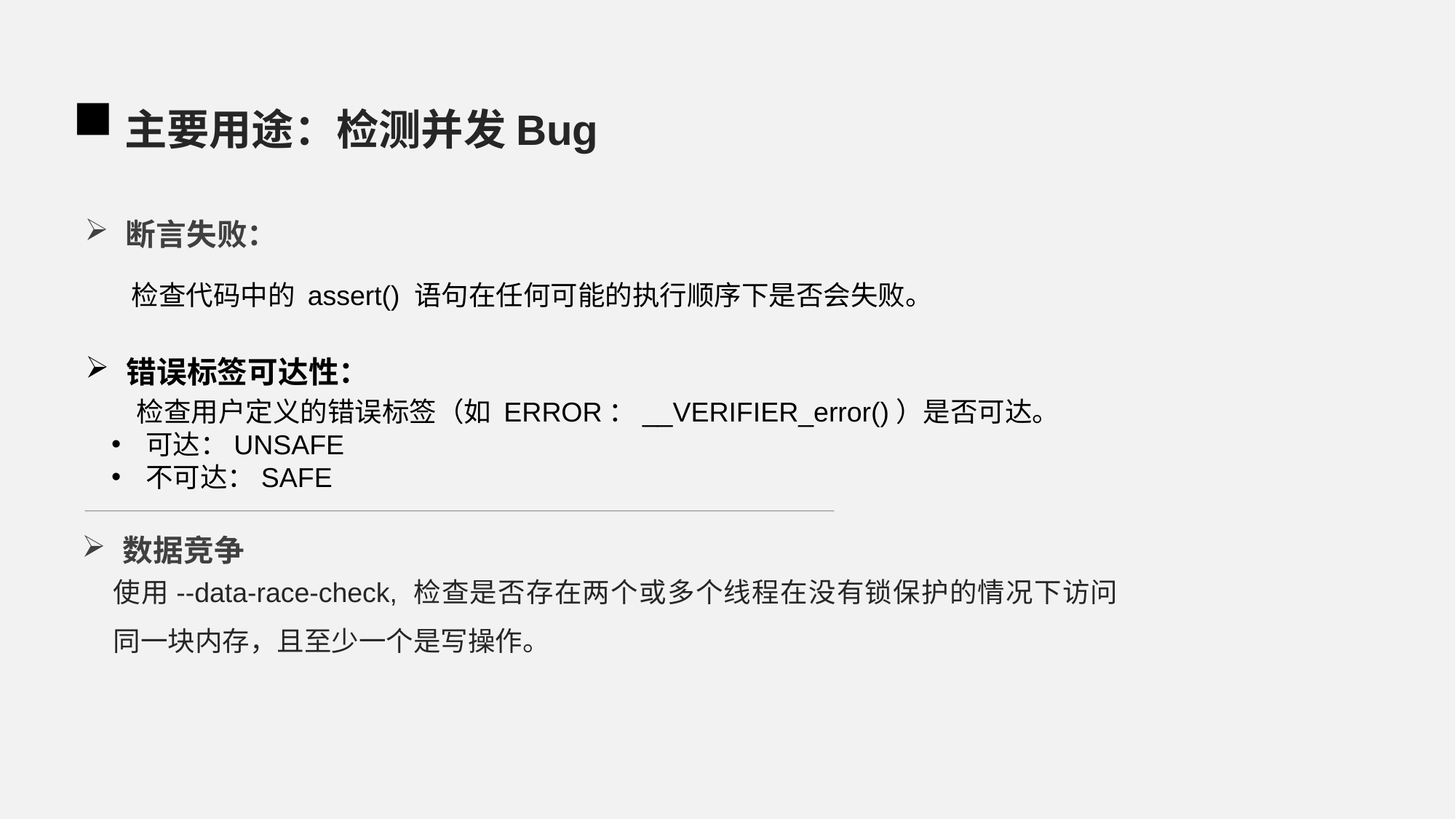

主要用途：检测并发Bug

断言失败：
  检查代码中的 assert() 语句在任何可能的执行顺序下是否会失败。
错误标签可达性：
   检查用户定义的错误标签（如 ERROR：__VERIFIER_error()）是否可达。
可达：UNSAFE
不可达：SAFE
数据竞争

使用--data-race-check, 检查是否存在两个或多个线程在没有锁保护的情况下访问同一块内存，且至少一个是写操作。